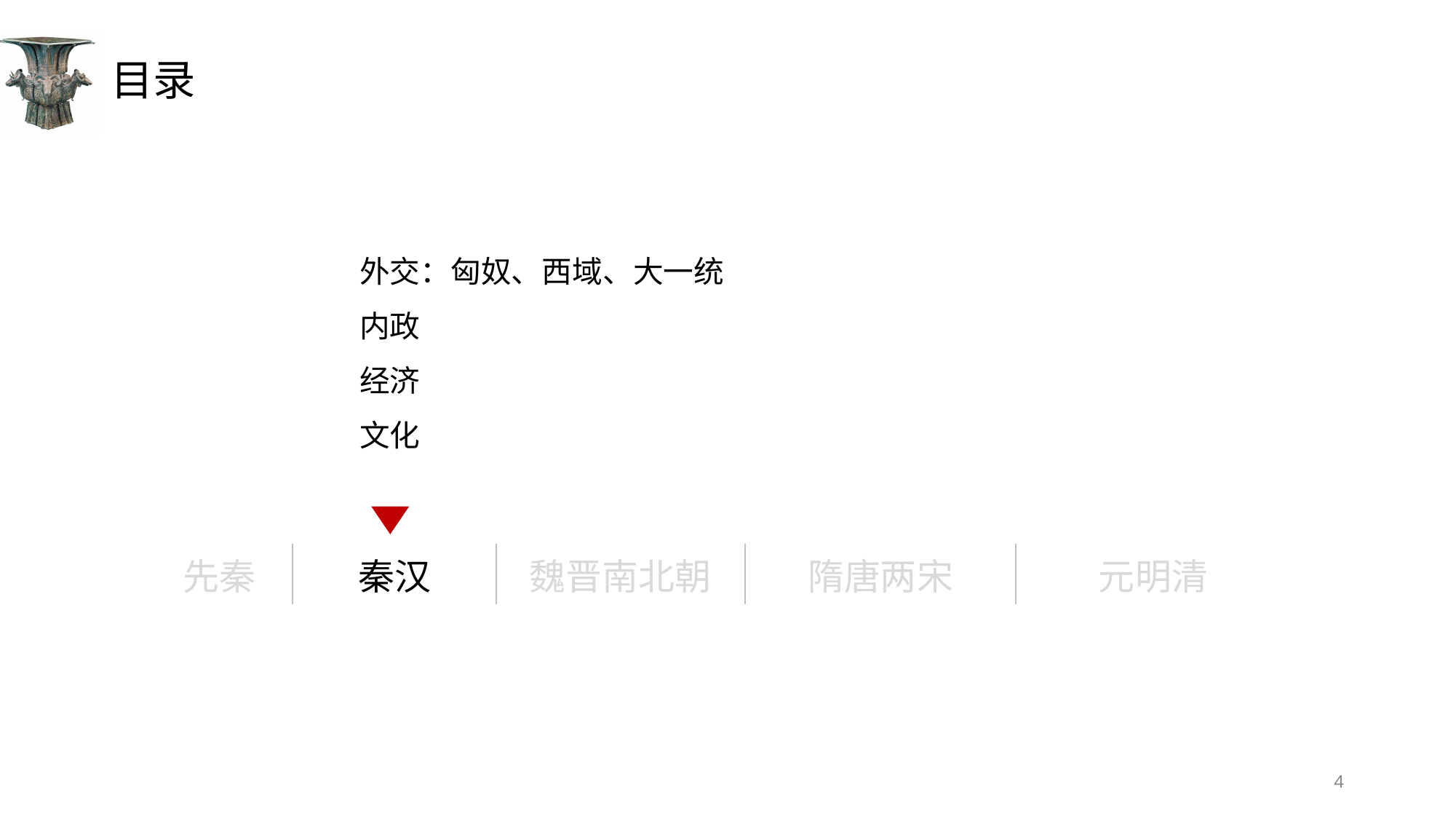

# 目录
外交：匈奴、西域、大一统
内政
经济
文化

| 先秦 | 秦汉 | 魏晋南北朝 | 隋唐两宋 | 元明清 |
| --- | --- | --- | --- | --- |
4
4